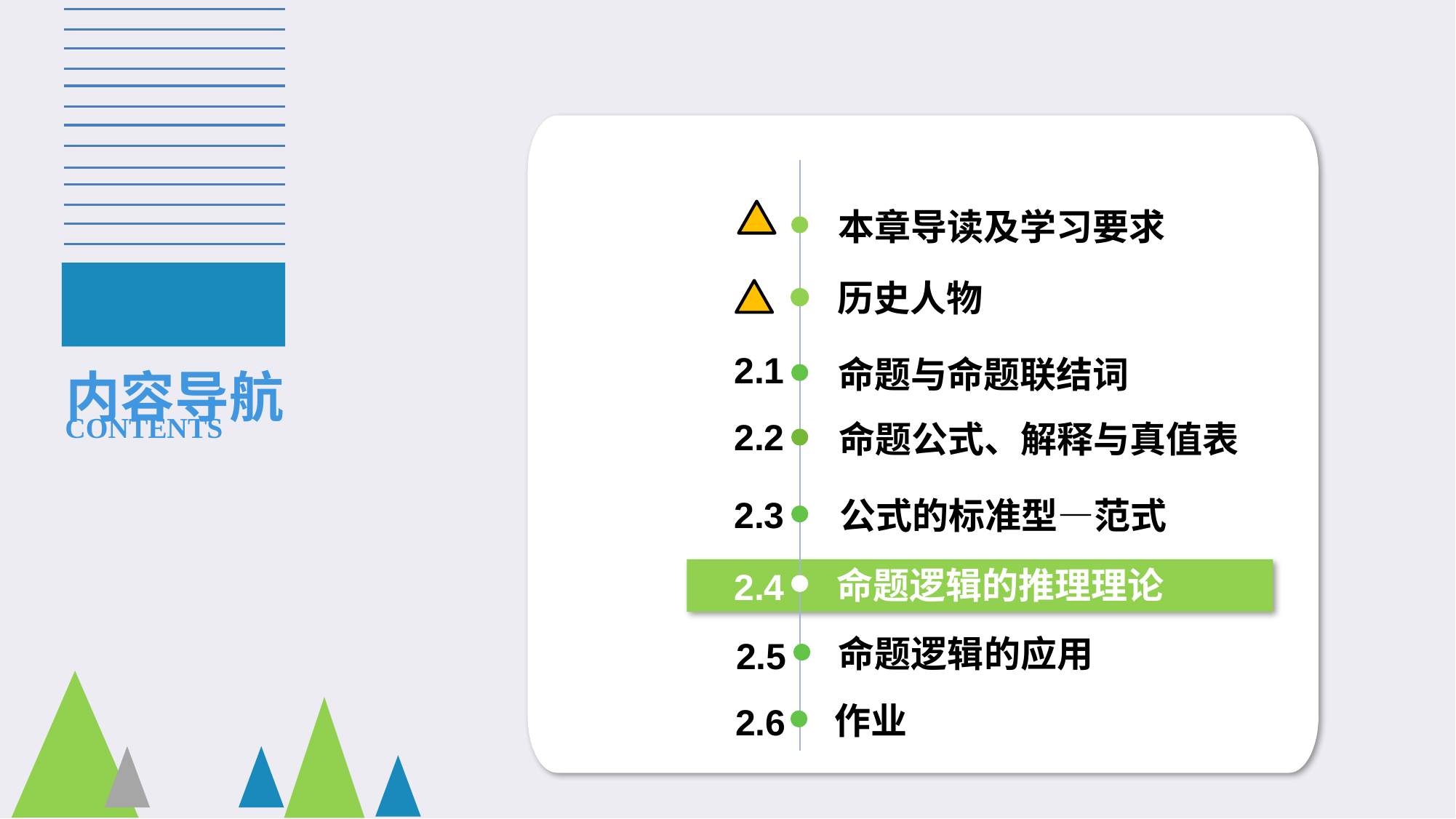

本章导读及学习要求
   1

历史人物

内容导航
 2.1
命题与命题联结词

CONTENTS
 2.2
命题公式、解释与真值表

 2.3
公式的标准型—范式

命题逻辑的推理理论
 2.4

命题逻辑的应用
 2.5

作业
 2.6